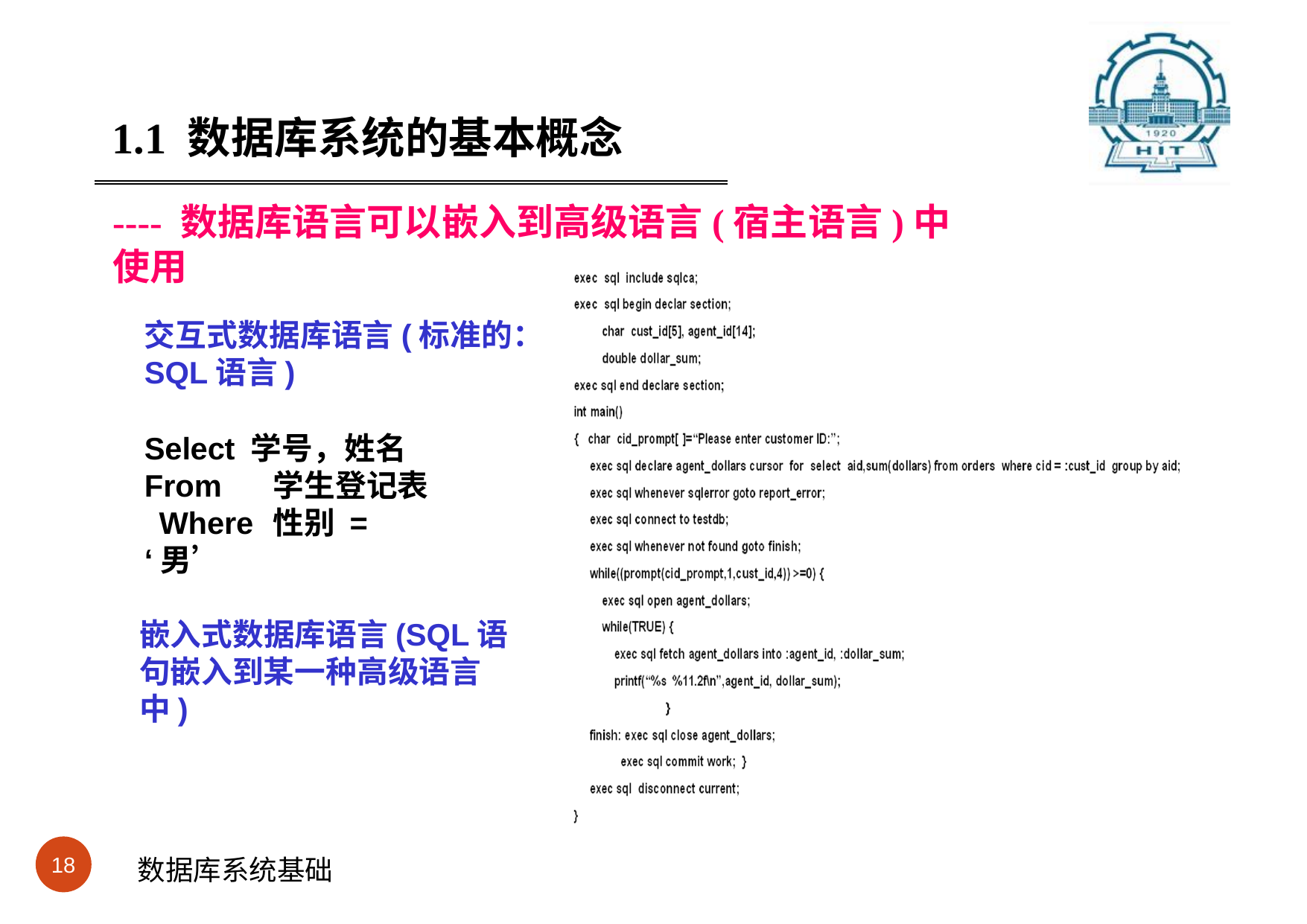

#
1.1 数据库系统的基本概念
---- 数据库语言可以嵌入到高级语言(宿主语言)中使用
交互式数据库语言(标准的：
SQL语言)

Select 学号，姓名  From	学生登记表  Where	性别 = ‘男’

嵌入式数据库语言(SQL语  句嵌入到某一种高级语言中)